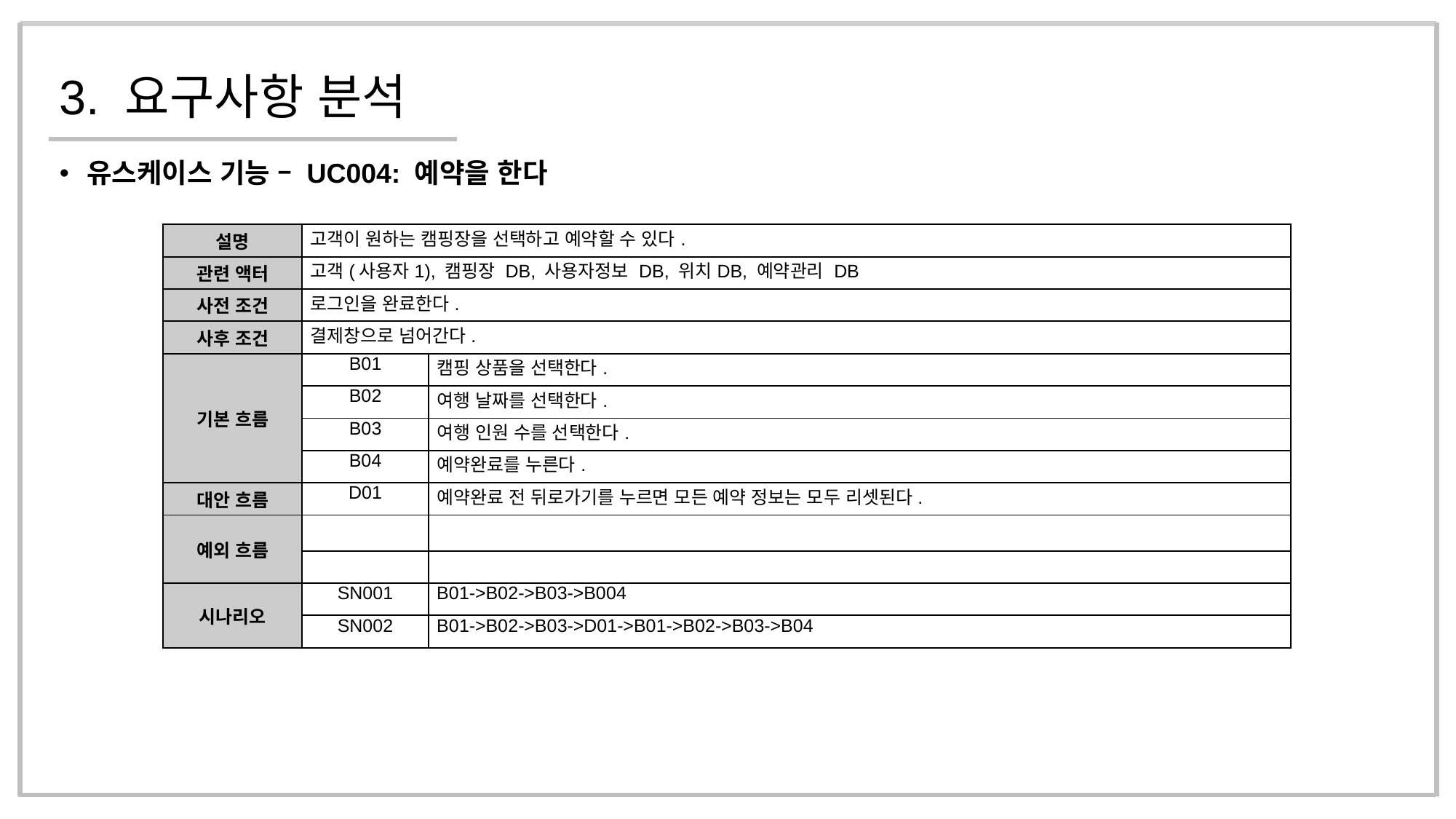

# 3. 요구사항 분석

유스케이스 기능 – UC004: 예약을 한다
| 설명 | 고객이 원하는 캠핑장을 선택하고 예약할 수 있다. |  |
| --- | --- | --- |
| 관련 액터 | 고객(사용자1), 캠핑장 DB, 사용자정보 DB, 위치DB, 예약관리 DB |  |
| 사전 조건 | 로그인을 완료한다. |  |
| 사후 조건 | 결제창으로 넘어간다. |  |
| 기본 흐름 | B01 | 캠핑 상품을 선택한다. |
|  | B02 | 여행 날짜를 선택한다. |
|  | B03 | 여행 인원 수를 선택한다. |
|  | B04 | 예약완료를 누른다. |
| 대안 흐름 | D01 | 예약완료 전 뒤로가기를 누르면 모든 예약 정보는 모두 리셋된다. |
| 예외 흐름 |  |  |
|  |  |  |
| 시나리오 | SN001 | B01->B02->B03->B004 |
|  | SN002 | B01->B02->B03->D01->B01->B02->B03->B04 |